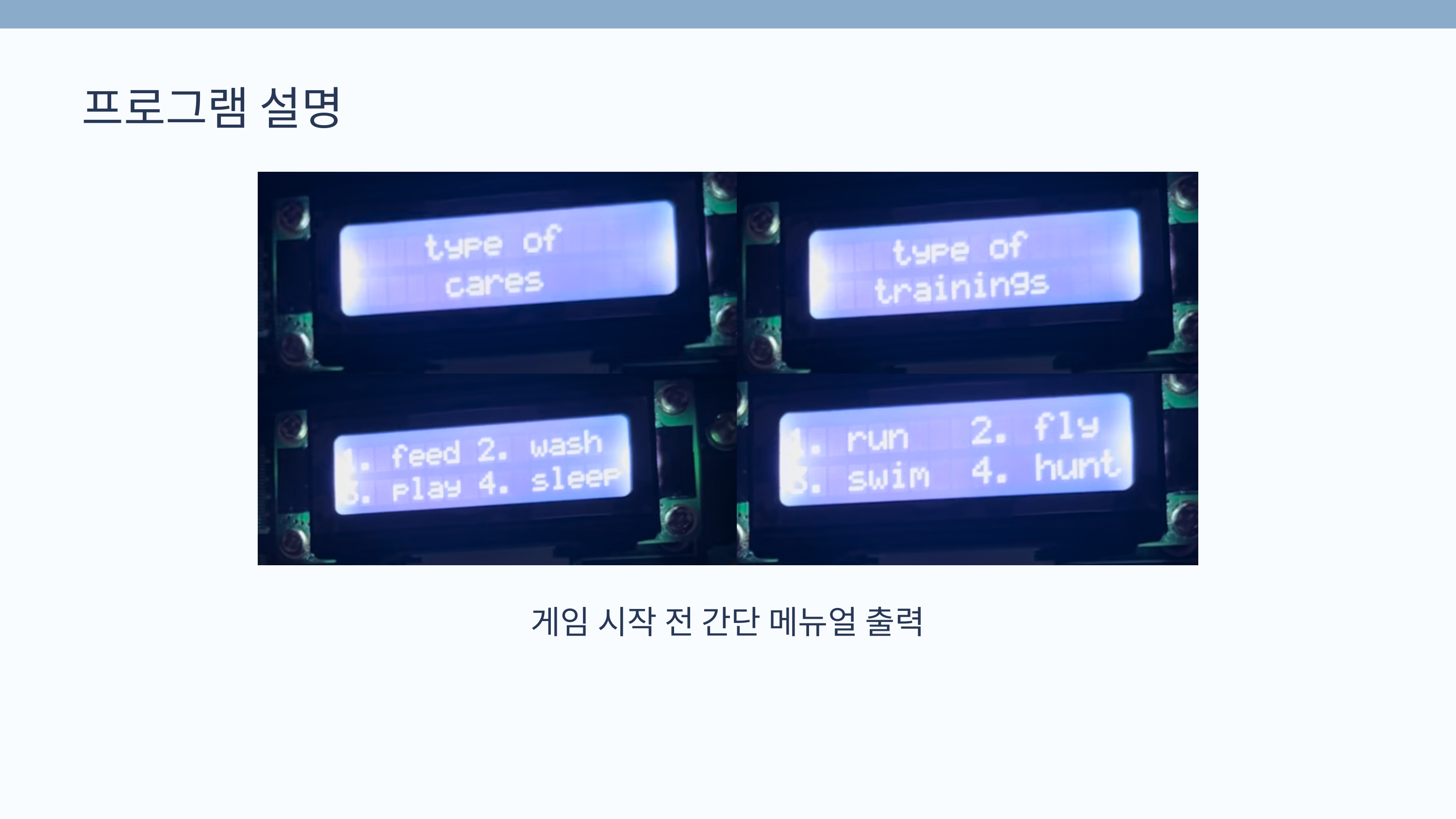

프로그램 설명

게임 시작 전 간단 메뉴얼 출력